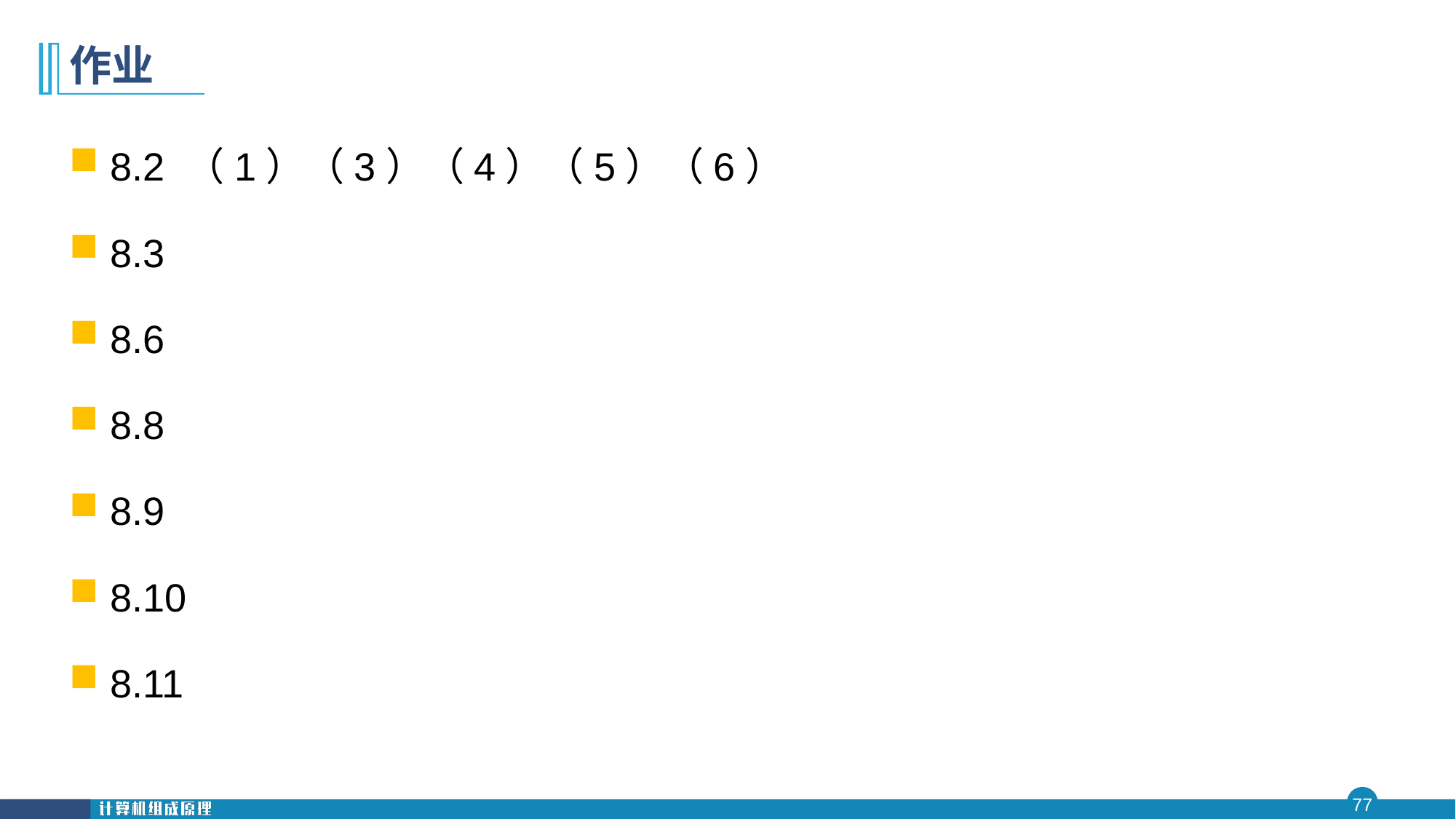

# 作业
8.2 （1）（3）（4）（5）（6）
8.3
8.6
8.8
8.9
8.10
8.11